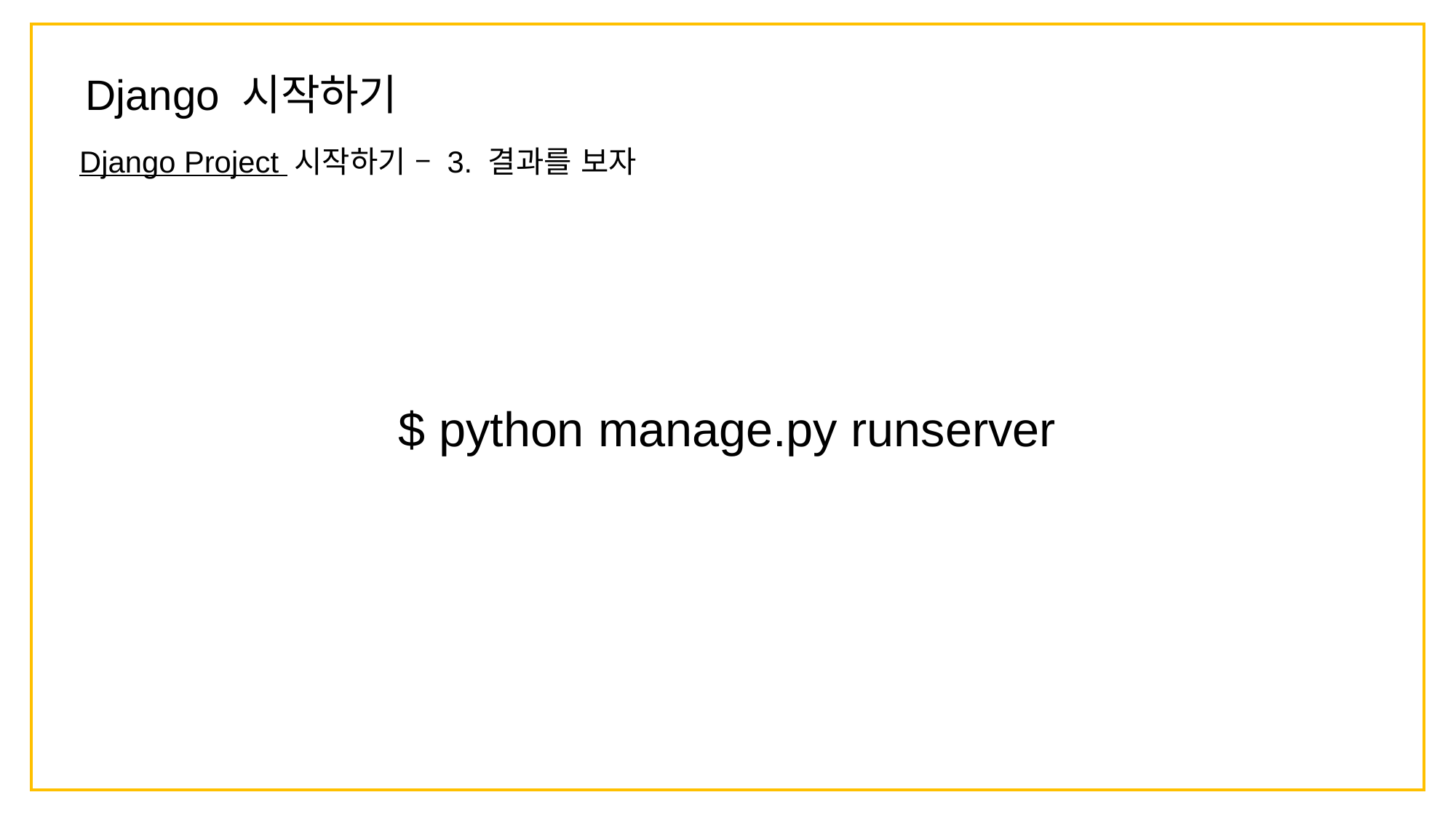

Django 시작하기
Django Project 시작하기 – 3. 결과를 보자
$ python manage.py runserver